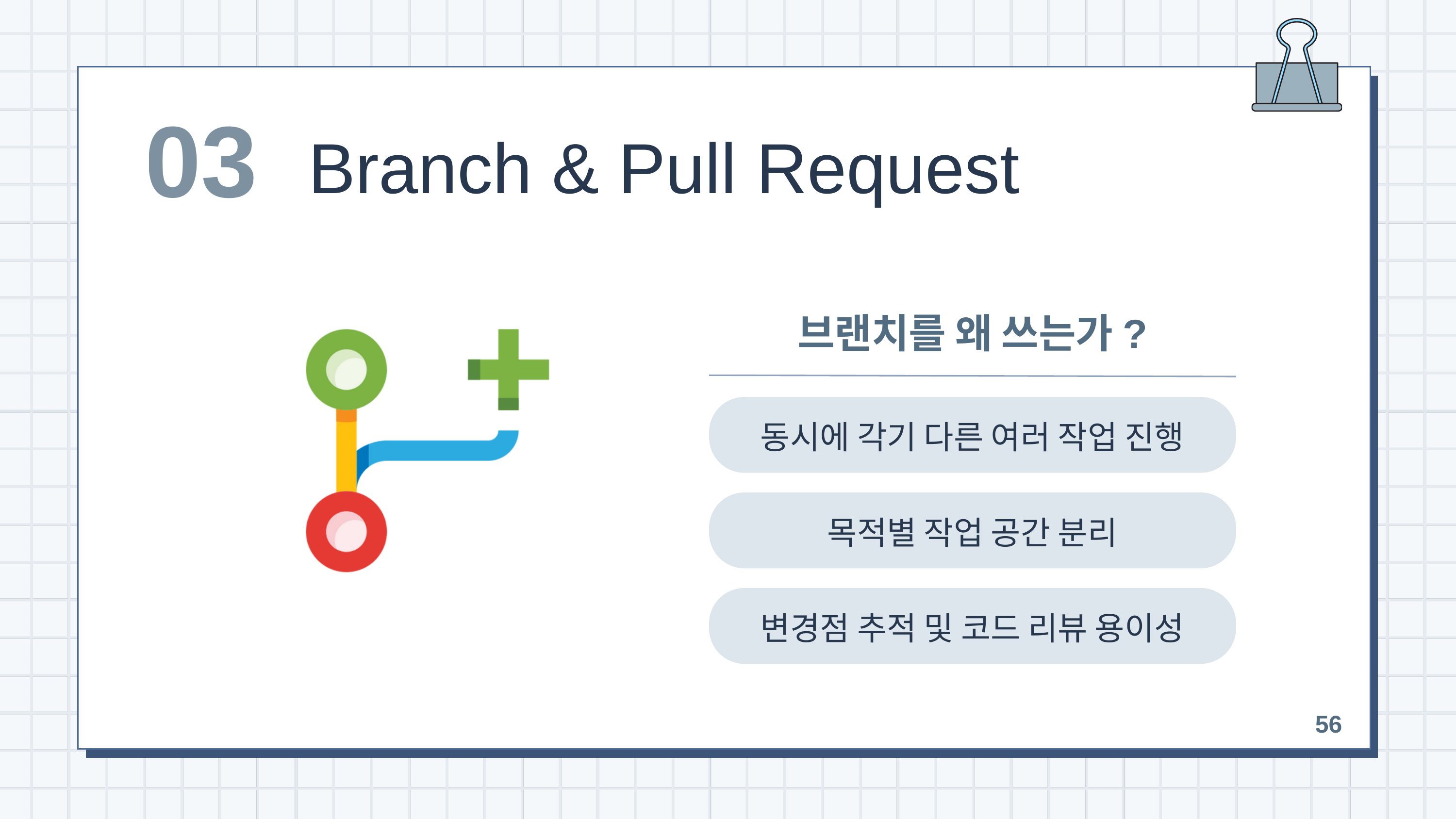

03
Branch & Pull Request

브랜치를 왜 쓰는가?

동시에 각기 다른 여러 작업 진행

목적별 작업 공간 분리

변경점 추적 및 코드 리뷰 용이성
56